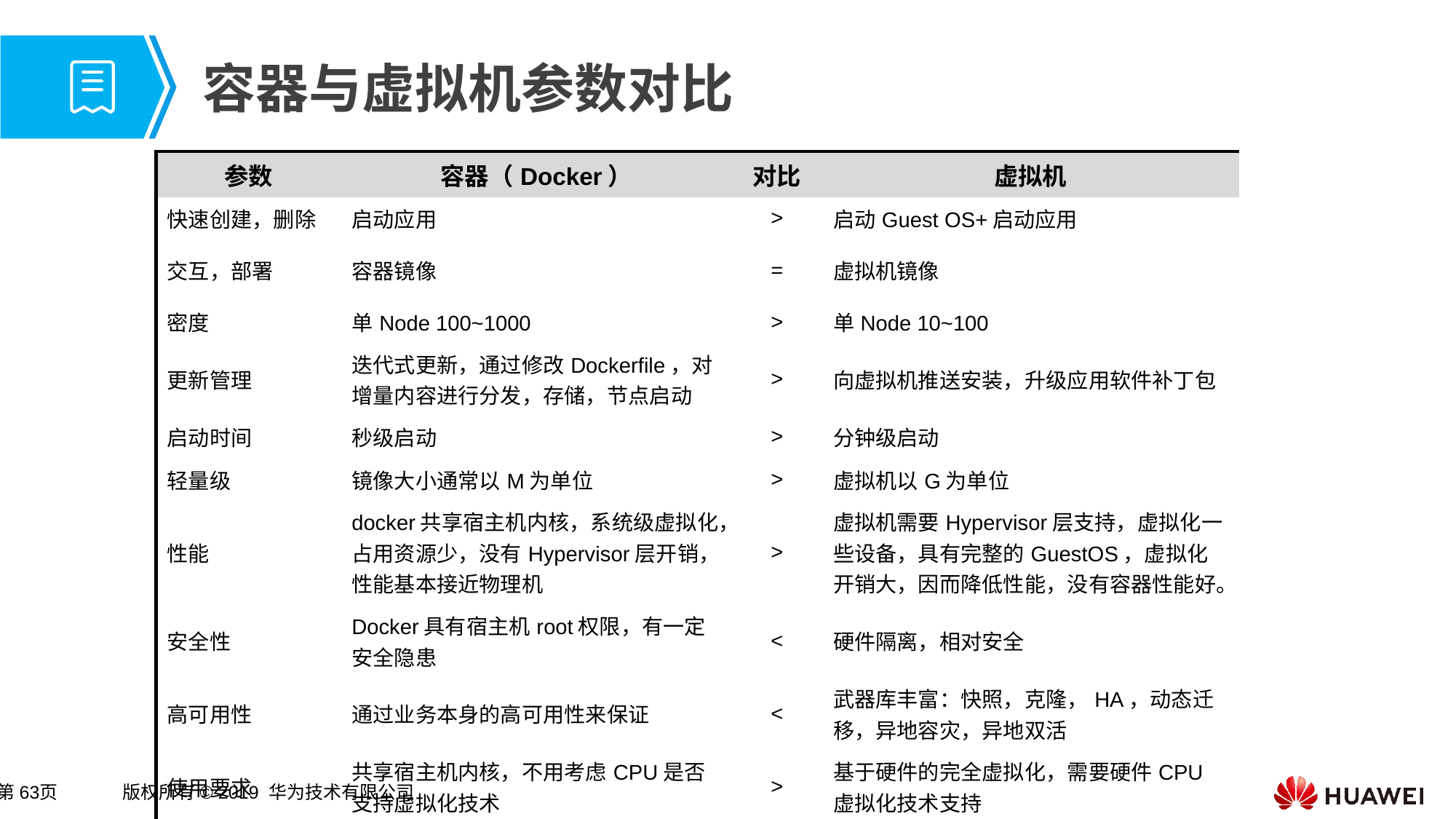

# 容器与虚拟机参数对比
| 参数 | 容器（Docker） | 对比 | 虚拟机 |
| --- | --- | --- | --- |
| 快速创建，删除 | 启动应用 | > | 启动Guest OS+启动应用 |
| 交互，部署 | 容器镜像 | = | 虚拟机镜像 |
| 密度 | 单Node 100~1000 | > | 单Node 10~100 |
| 更新管理 | 迭代式更新，通过修改Dockerfile，对增量内容进行分发，存储，节点启动 | > | 向虚拟机推送安装，升级应用软件补丁包 |
| 启动时间 | 秒级启动 | > | 分钟级启动 |
| 轻量级 | 镜像大小通常以M为单位 | > | 虚拟机以G为单位 |
| 性能 | docker共享宿主机内核，系统级虚拟化，占用资源少，没有Hypervisor层开销，性能基本接近物理机 | > | 虚拟机需要Hypervisor层支持，虚拟化一些设备，具有完整的GuestOS，虚拟化开销大，因而降低性能，没有容器性能好。 |
| 安全性 | Docker具有宿主机root权限，有一定安全隐患 | < | 硬件隔离，相对安全 |
| 高可用性 | 通过业务本身的高可用性来保证 | < | 武器库丰富：快照，克隆，HA，动态迁移，异地容灾，异地双活 |
| 使用要求 | 共享宿主机内核，不用考虑CPU是否支持虚拟化技术 | > | 基于硬件的完全虚拟化，需要硬件CPU虚拟化技术支持 |